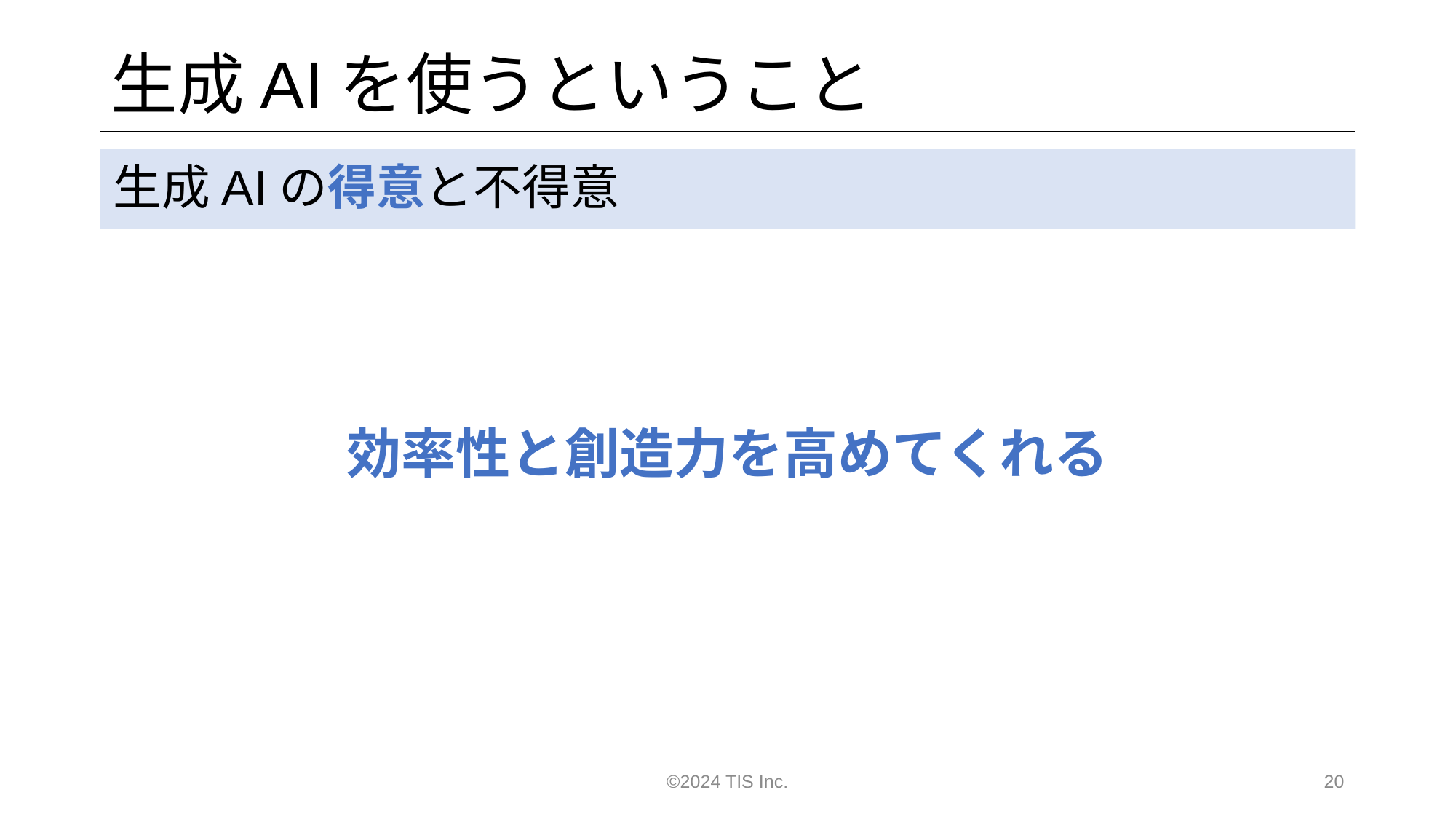

# 生成AIを使うということ
生成AIの得意と不得意
効率性と創造力を高めてくれる
©2024 TIS Inc.
20